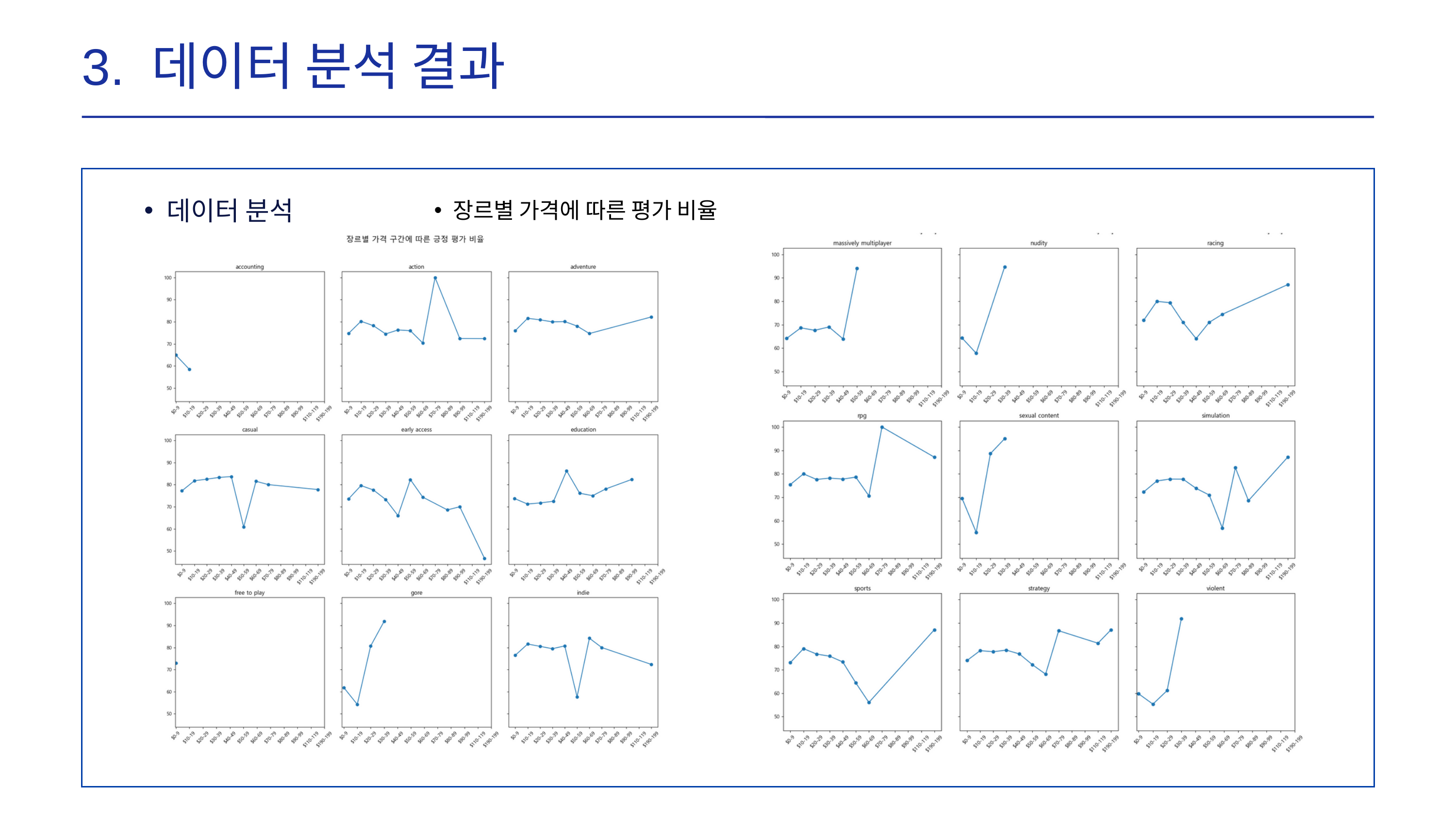

3. 데이터 분석 결과

장르별 가격에 따른 평가 비율

데이터 분석